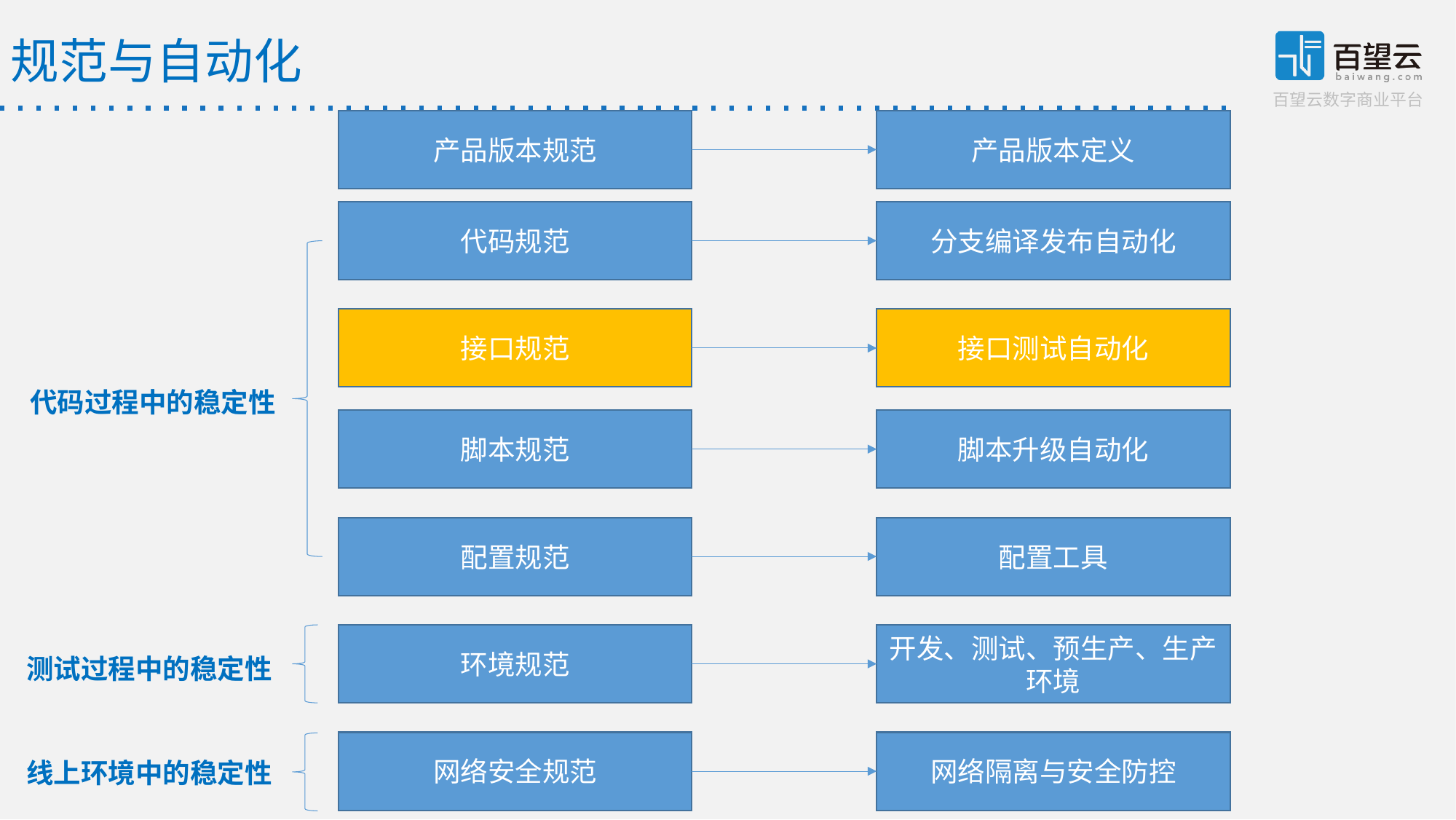

规范与自动化
产品版本规范
产品版本定义
代码规范
分支编译发布自动化

接口规范
接口测试自动化
代码过程中的稳定性
脚本规范
脚本升级自动化
配置规范
配置工具

环境规范
开发、测试、预生产、生产环境
测试过程中的稳定性
网络安全规范
网络隔离与安全防控

线上环境中的稳定性